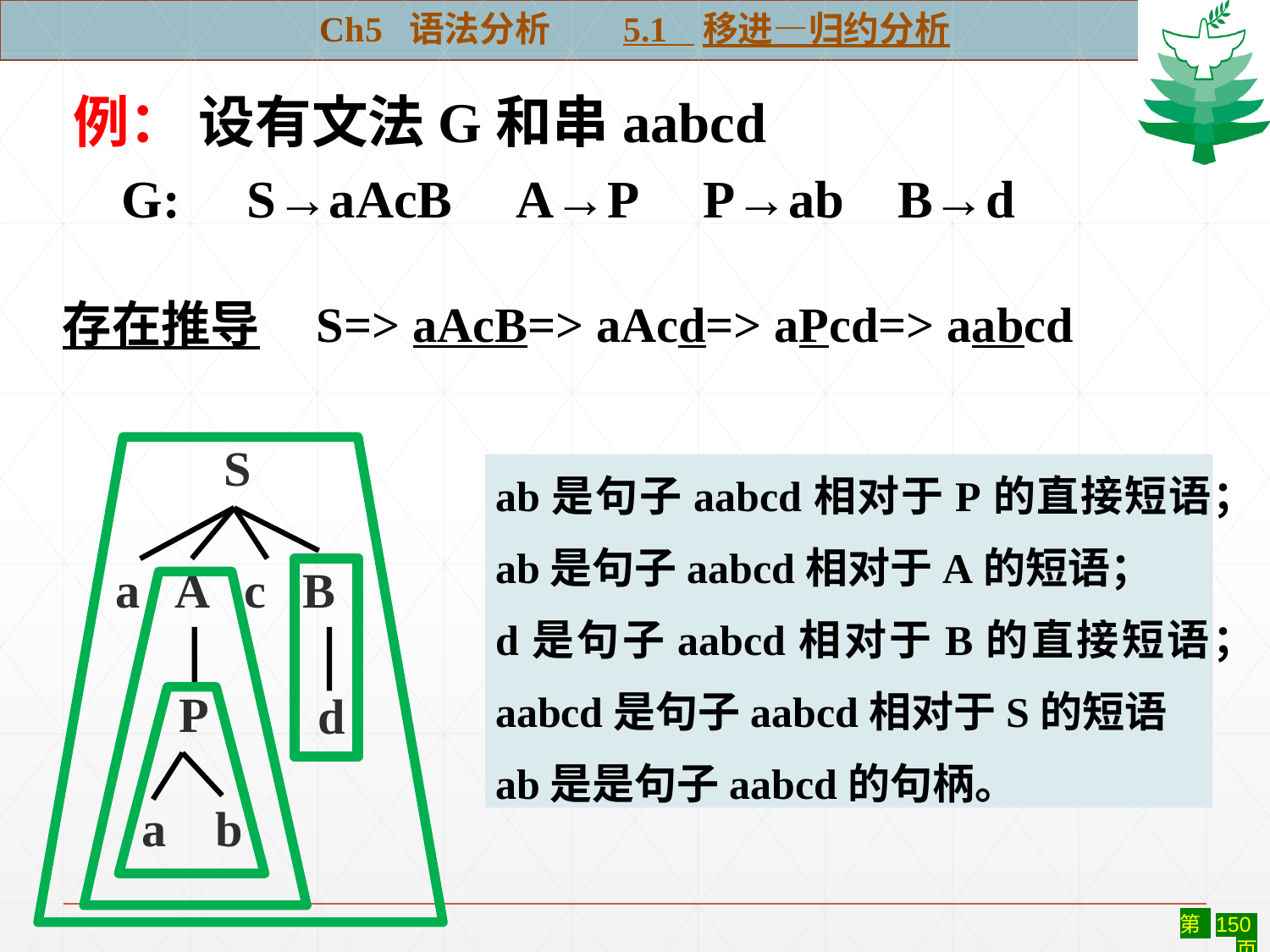

Ch5  语法分析        5.1   移进—归约分析
例： 设有文法G和串aabcd
    G:     S→aAcB     A→P     P→ab    B→d

存在推导    S=> aAcB=> aAcd=> aPcd=> aabcd

S

a   A   c   B

P
d

    a    b
ab是句子aabcd相对于P的直接短语；
ab是句子aabcd相对于A的短语；
d是句子aabcd相对于B的直接短语；
aabcd是句子aabcd相对于S的短语
ab是是句子aabcd的句柄。